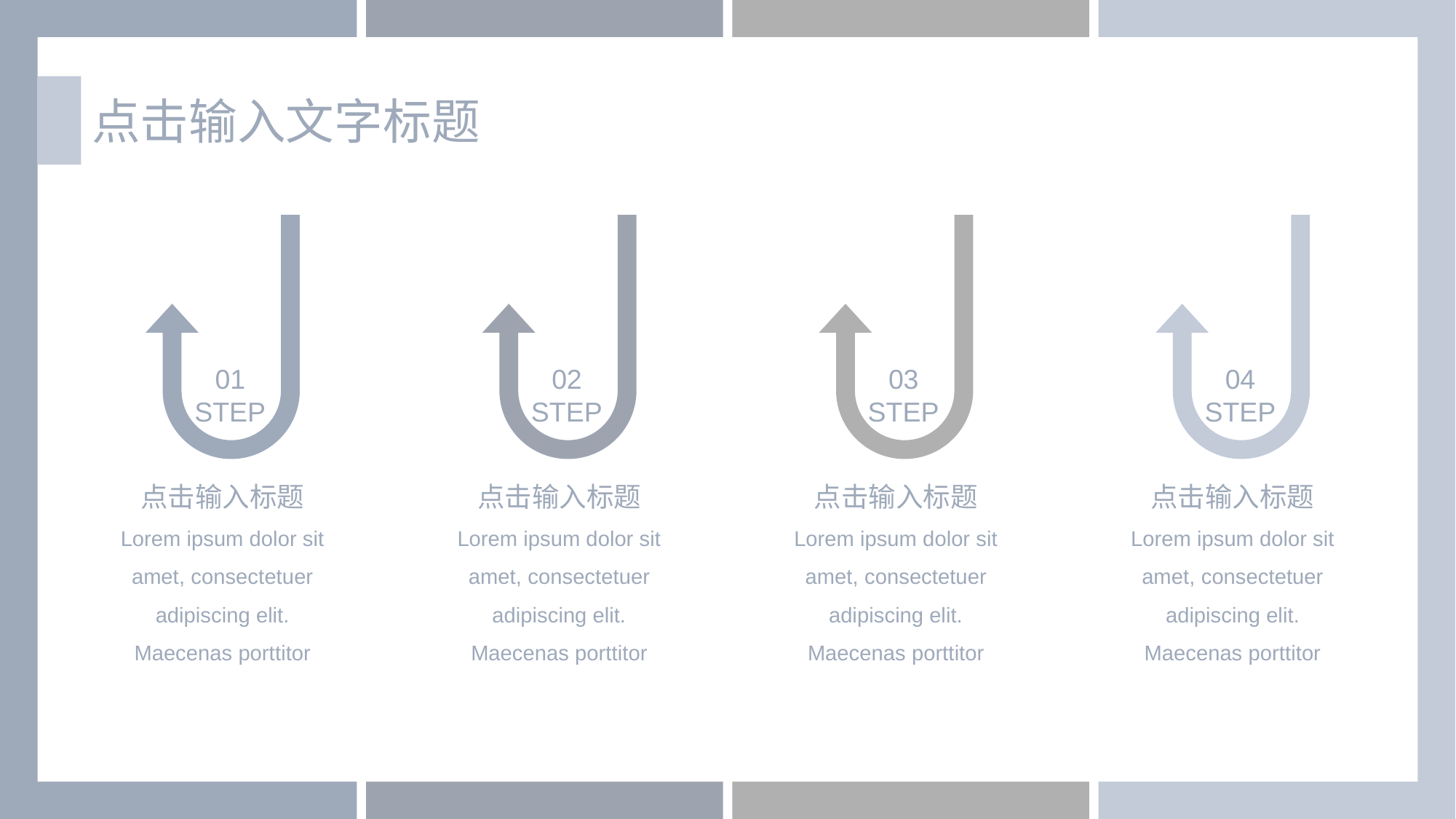

点击输入文字标题

01
STEP
点击输入标题
Lorem ipsum dolor sit amet, consectetuer adipiscing elit. Maecenas porttitor

02
STEP
点击输入标题
Lorem ipsum dolor sit amet, consectetuer adipiscing elit. Maecenas porttitor

03
STEP
点击输入标题
Lorem ipsum dolor sit amet, consectetuer adipiscing elit. Maecenas porttitor

04
STEP
点击输入标题
Lorem ipsum dolor sit amet, consectetuer adipiscing elit. Maecenas porttitor